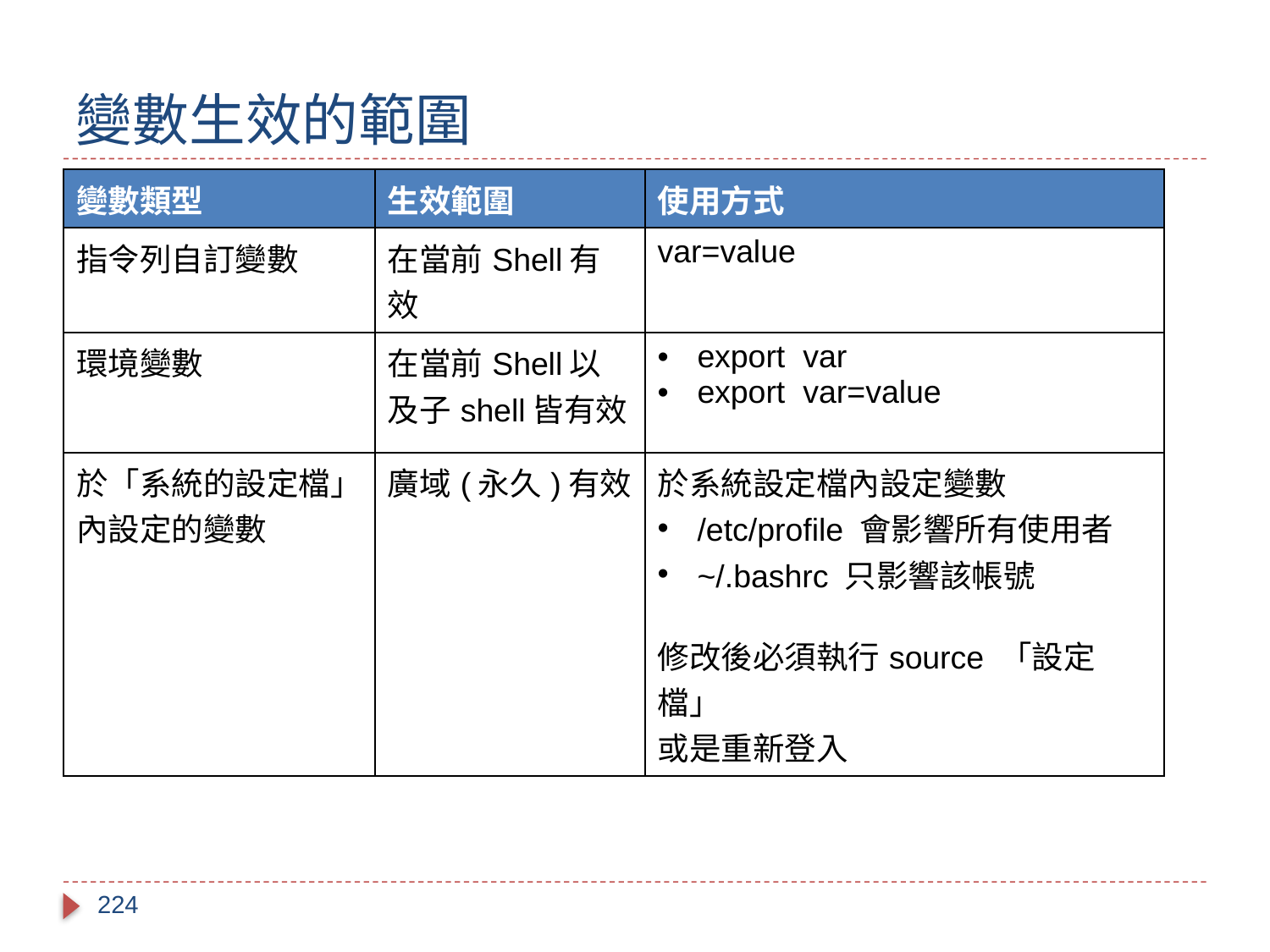

# 變數生效的範圍
| 變數類型 | 生效範圍 | 使用方式 |
| --- | --- | --- |
| 指令列自訂變數 | 在當前Shell有效 | var=value |
| 環境變數 | 在當前Shell以及子shell皆有效 | export var export var=value |
| 於「系統的設定檔」內設定的變數 | 廣域(永久)有效 | 於系統設定檔內設定變數 /etc/profile 會影響所有使用者 ~/.bashrc 只影響該帳號 修改後必須執行source 「設定檔」 或是重新登入 |
224